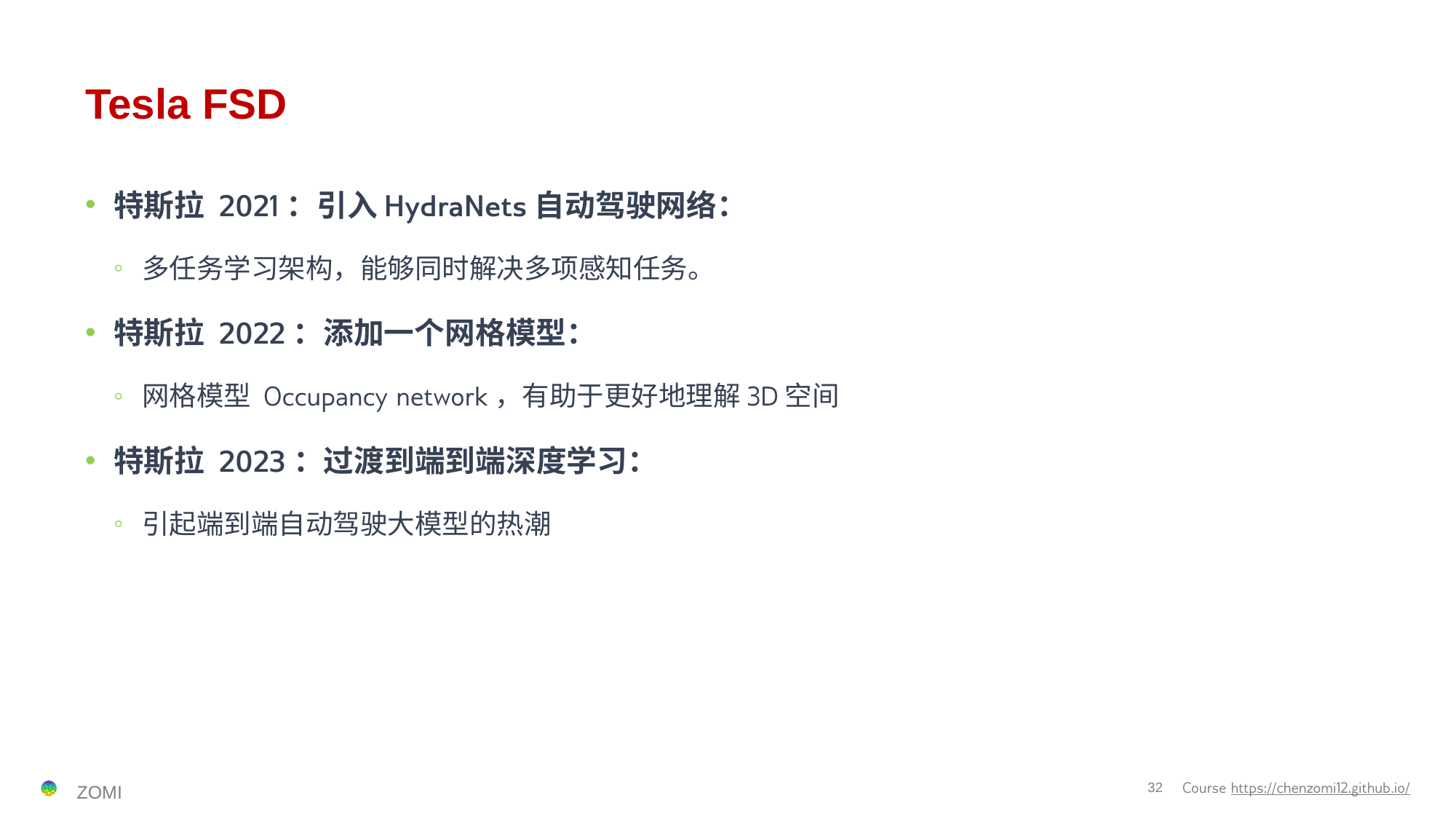

# Tesla FSD
特斯拉 2021：引入HydraNets自动驾驶网络：
多任务学习架构，能够同时解决多项感知任务。
特斯拉 2022：添加一个网格模型：
网格模型 Occupancy network，有助于更好地理解3D空间
特斯拉 2023：过渡到端到端深度学习：
引起端到端自动驾驶大模型的热潮